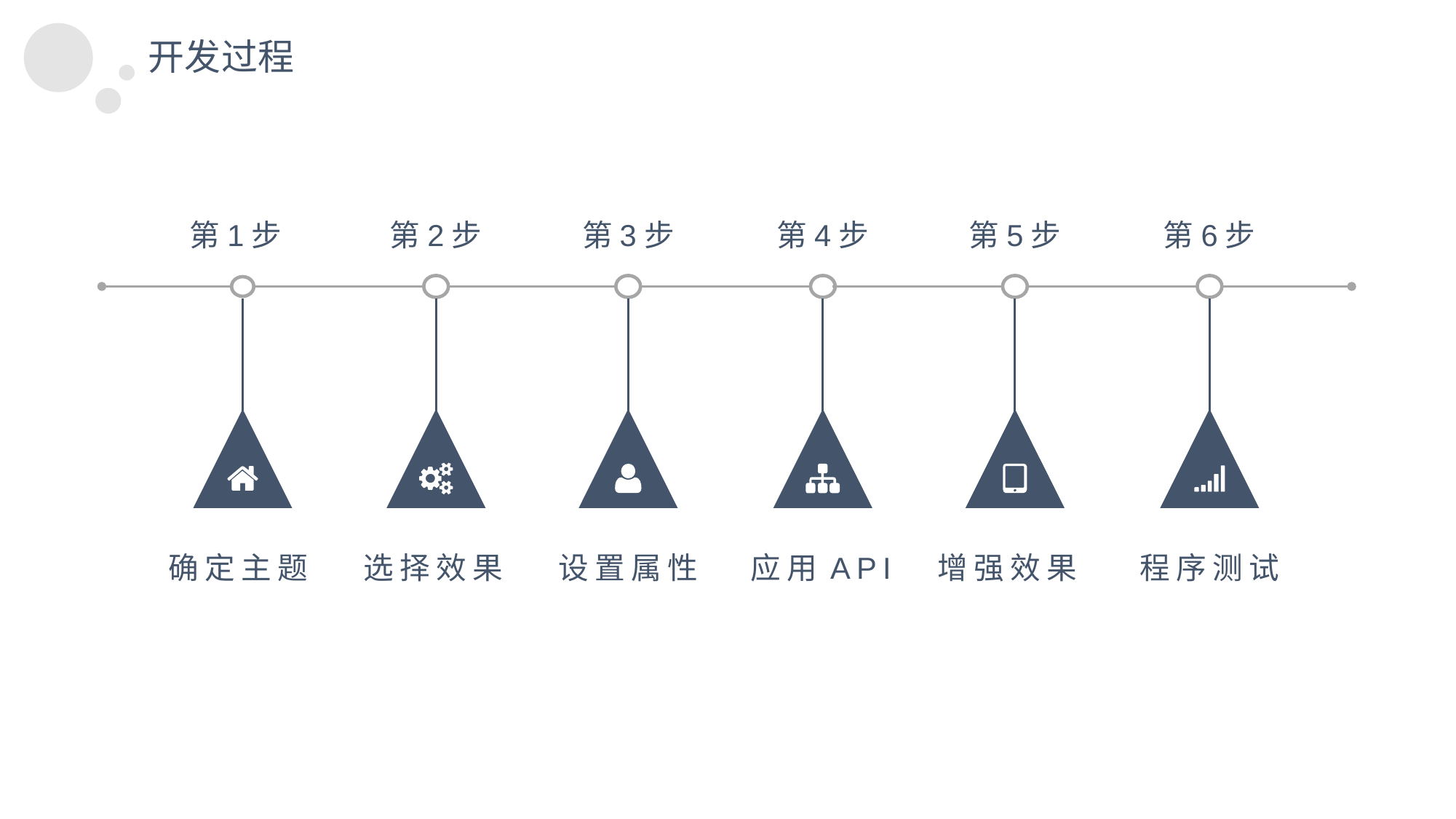

开发过程
第1步
第2步
第3步
第4步
第5步
第6步

确定主题
选择效果
设置属性
应用API
增强效果
程序测试